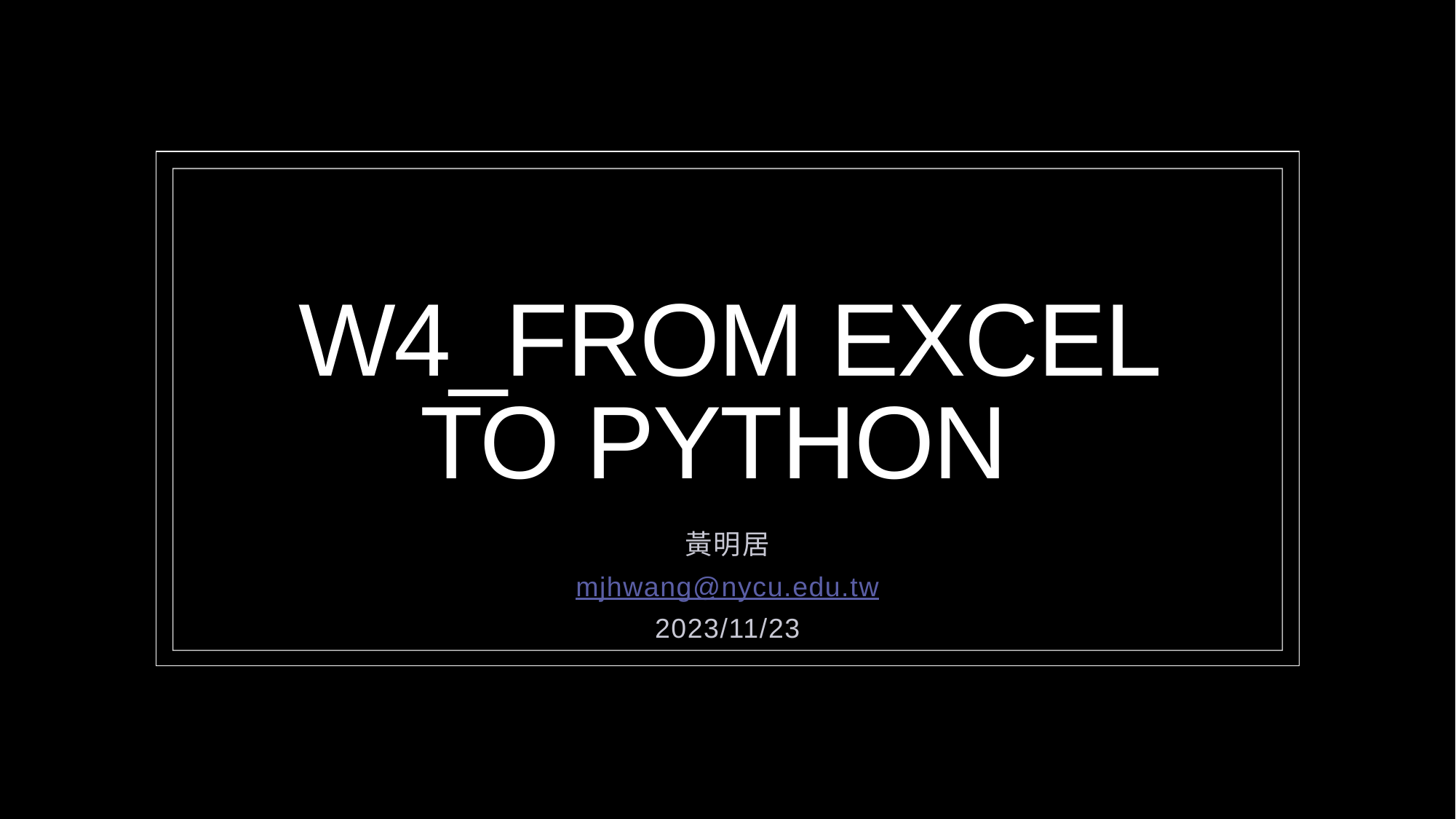

# W4_From Excel to PYTHON
黃明居
mjhwang@nycu.edu.tw
2023/11/23